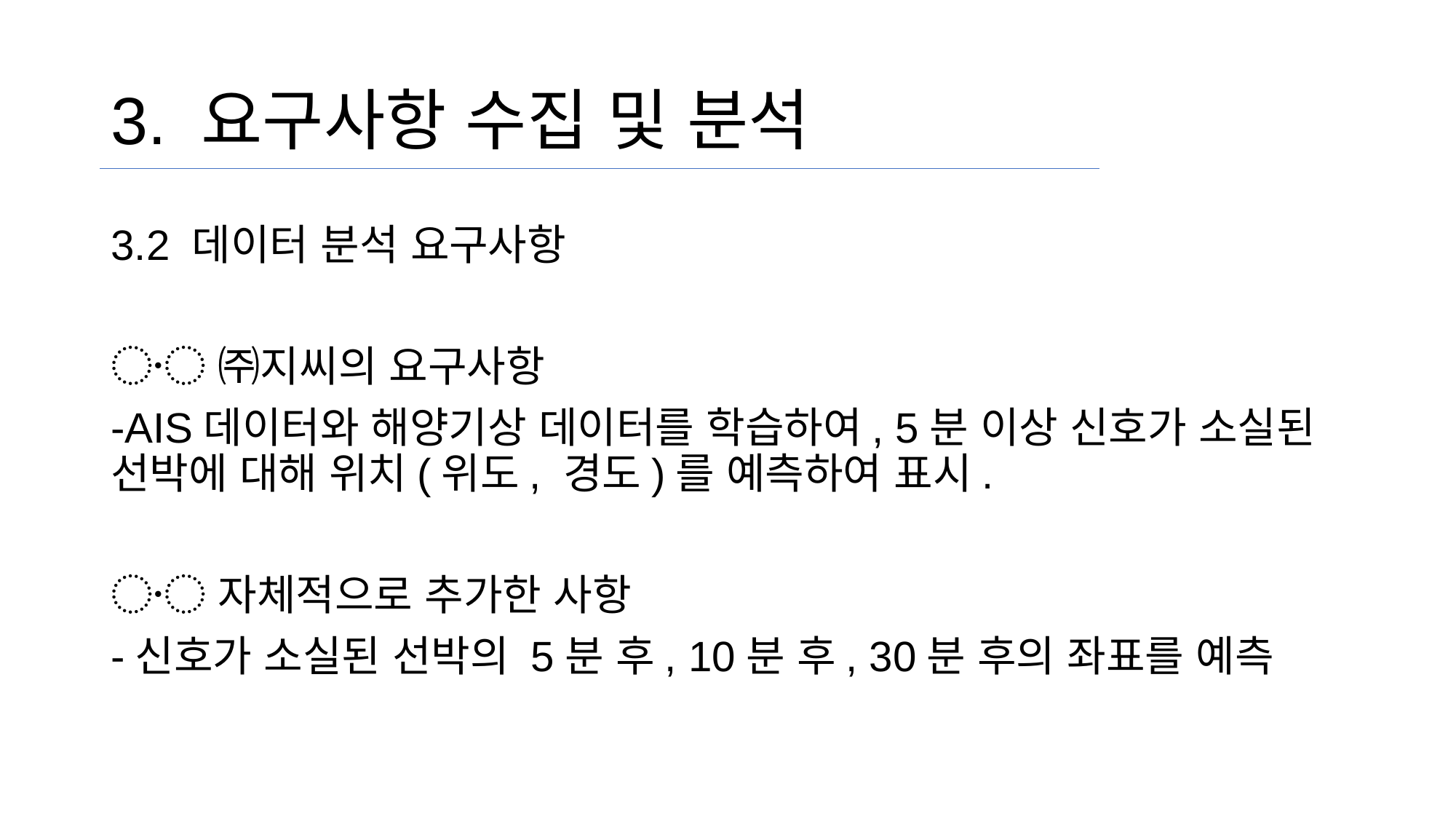

# 3. 요구사항 수집 및 분석
3.2 데이터 분석 요구사항

〮 ㈜지씨의 요구사항
-AIS데이터와 해양기상 데이터를 학습하여, 5분 이상 신호가 소실된 선박에 대해 위치(위도, 경도)를 예측하여 표시.

〮 자체적으로 추가한 사항
-신호가 소실된 선박의 5분 후, 10분 후, 30분 후의 좌표를 예측